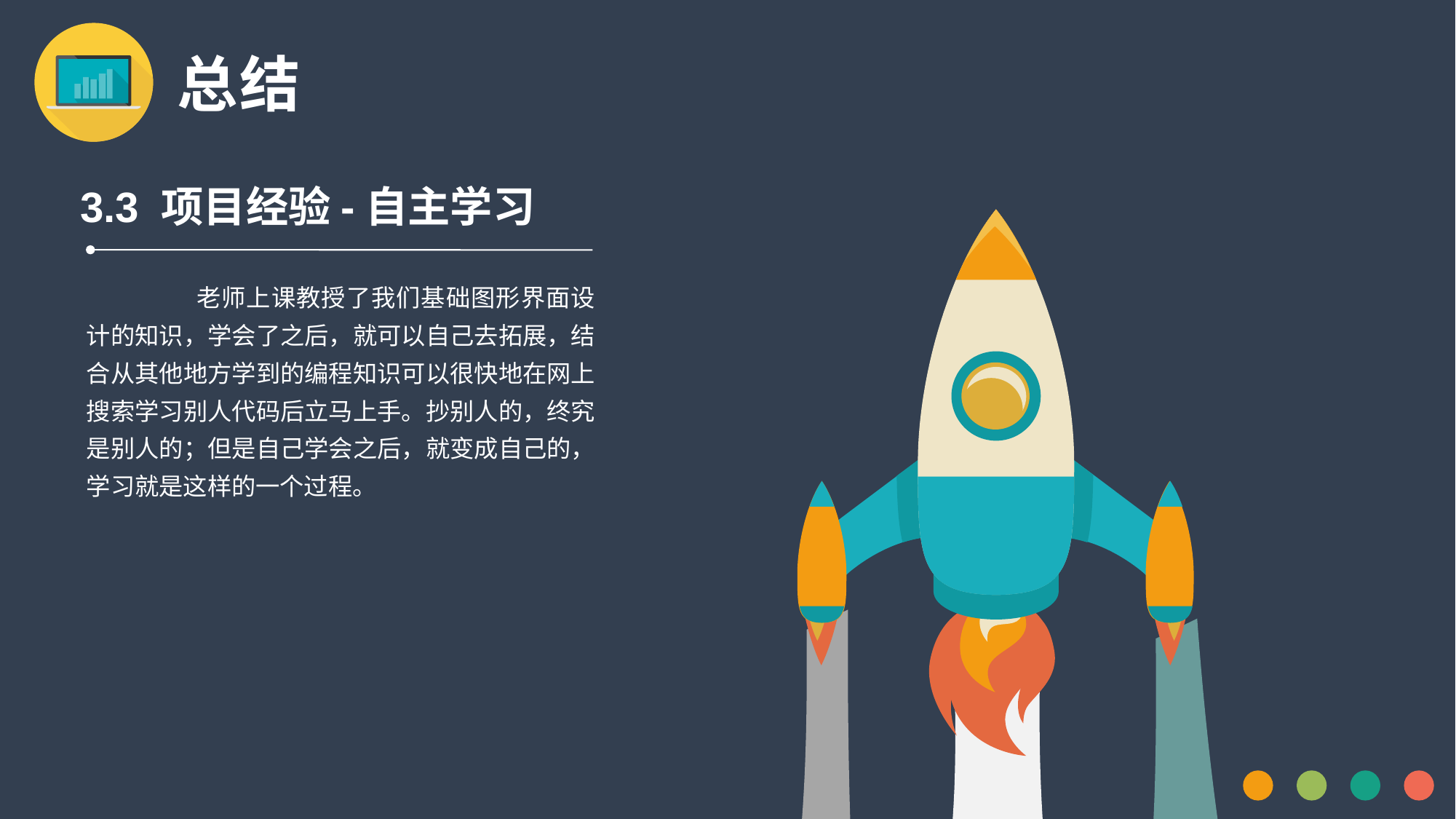

总结
3.3 项目经验-自主学习

	老师上课教授了我们基础图形界面设计的知识，学会了之后，就可以自己去拓展，结合从其他地方学到的编程知识可以很快地在网上搜索学习别人代码后立马上手。抄别人的，终究是别人的；但是自己学会之后，就变成自己的，学习就是这样的一个过程。